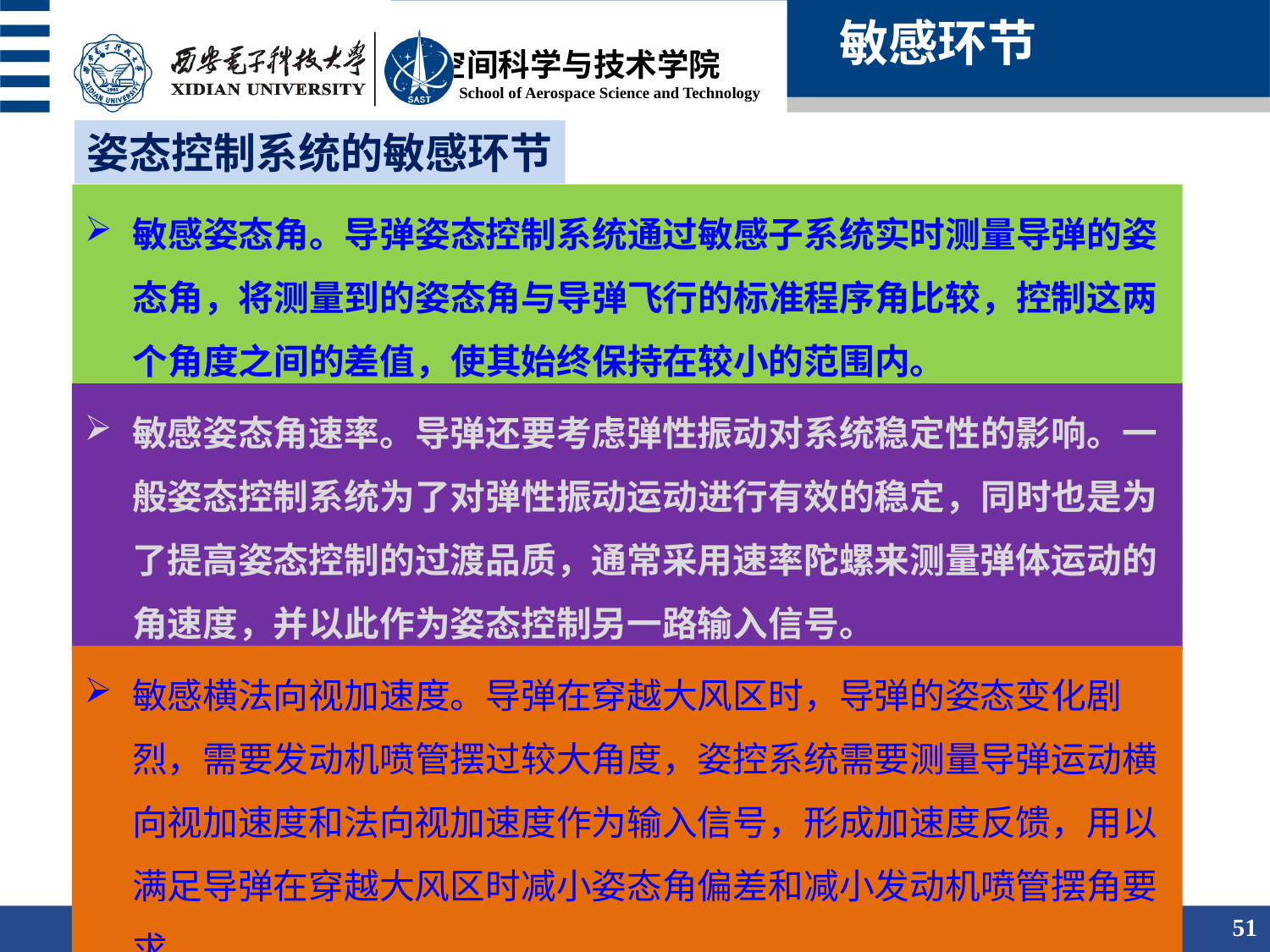

敏感环节
姿态控制系统的敏感环节
敏感姿态角。导弹姿态控制系统通过敏感子系统实时测量导弹的姿态角，将测量到的姿态角与导弹飞行的标准程序角比较，控制这两个角度之间的差值，使其始终保持在较小的范围内。
敏感姿态角速率。导弹还要考虑弹性振动对系统稳定性的影响。一般姿态控制系统为了对弹性振动运动进行有效的稳定，同时也是为了提高姿态控制的过渡品质，通常采用速率陀螺来测量弹体运动的角速度，并以此作为姿态控制另一路输入信号。
敏感横法向视加速度。导弹在穿越大风区时，导弹的姿态变化剧烈，需要发动机喷管摆过较大角度，姿控系统需要测量导弹运动横向视加速度和法向视加速度作为输入信号，形成加速度反馈，用以满足导弹在穿越大风区时减小姿态角偏差和减小发动机喷管摆角要求